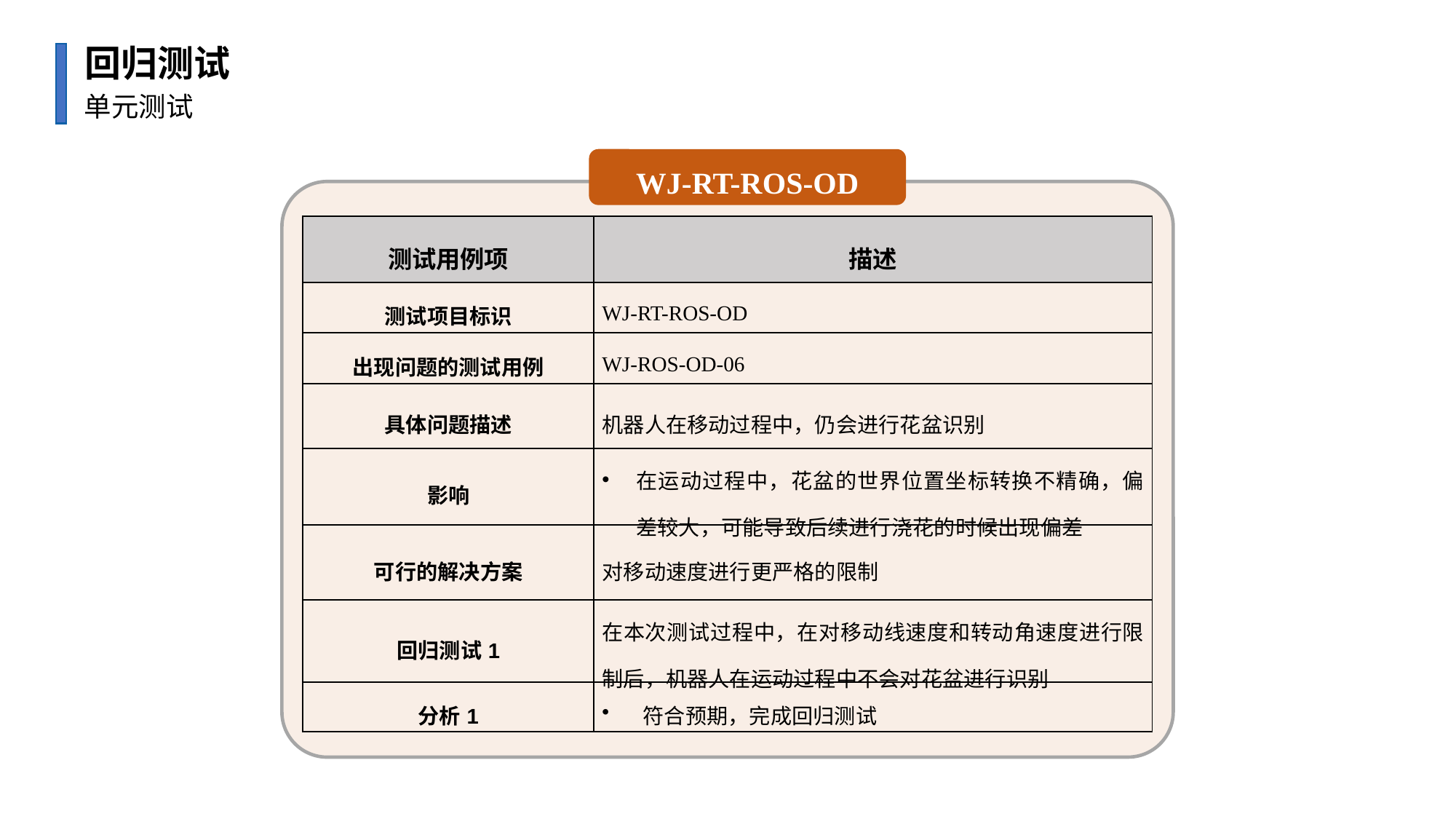

回归测试

单元测试
WJ-RT-ROS-OD

| 测试用例项 | 描述 |
| --- | --- |
| 测试项目标识 | WJ-RT-ROS-OD |
| 出现问题的测试用例 | WJ-ROS-OD-06 |
| 具体问题描述 | 机器人在移动过程中，仍会进行花盆识别 |
| 影响 | 在运动过程中，花盆的世界位置坐标转换不精确，偏差较大，可能导致后续进行浇花的时候出现偏差 |
| 可行的解决方案 | 对移动速度进行更严格的限制 |
| 回归测试1 | 在本次测试过程中，在对移动线速度和转动角速度进行限制后，机器人在运动过程中不会对花盆进行识别 |
| 分析1 | 符合预期，完成回归测试 |